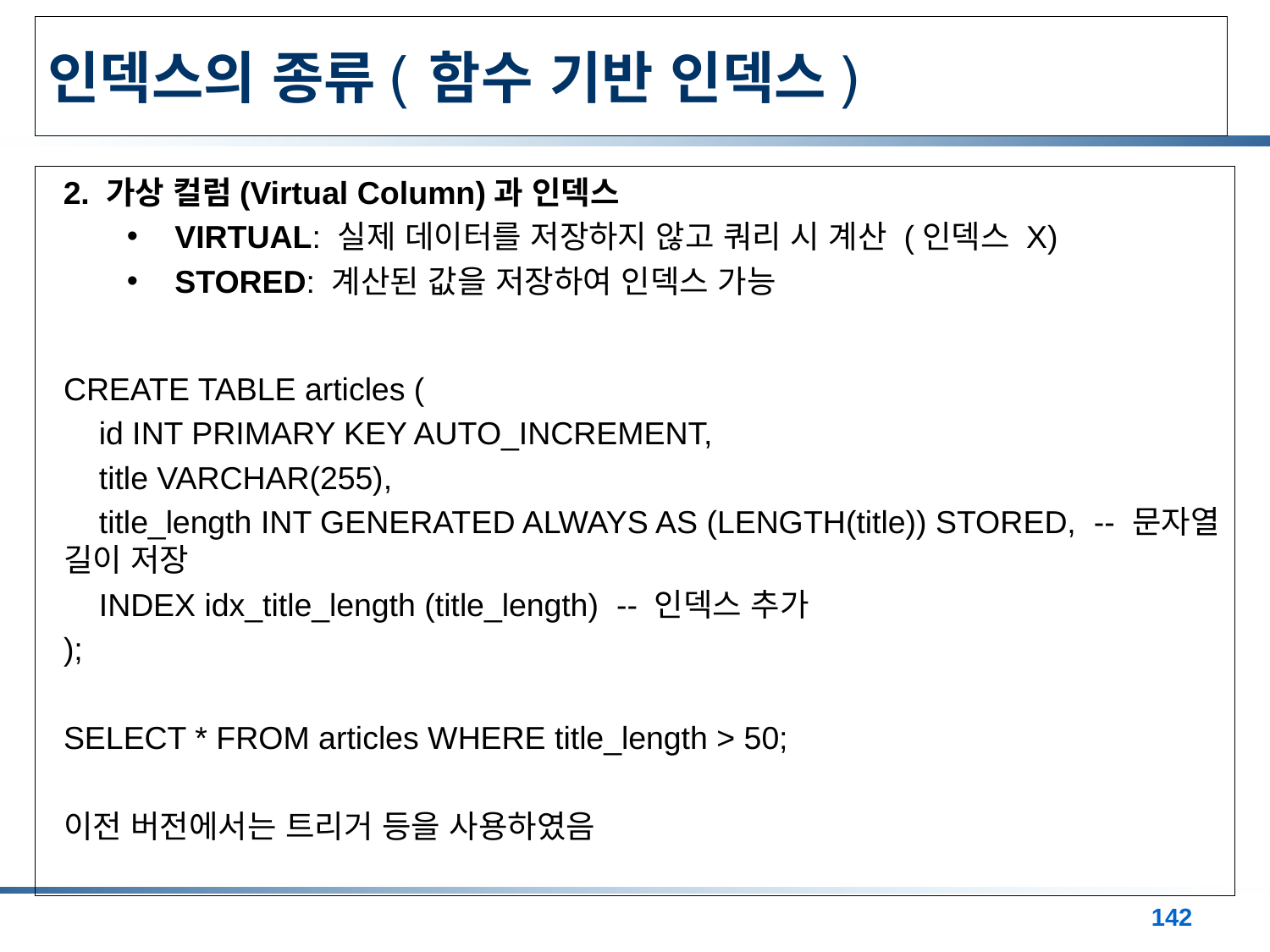

# 인덱스의 종류(함수 기반 인덱스)
2. 가상 컬럼(Virtual Column)과 인덱스
VIRTUAL: 실제 데이터를 저장하지 않고 쿼리 시 계산 (인덱스 X)
STORED: 계산된 값을 저장하여 인덱스 가능

CREATE TABLE articles (
    id INT PRIMARY KEY AUTO_INCREMENT,
    title VARCHAR(255),
    title_length INT GENERATED ALWAYS AS (LENGTH(title)) STORED,  -- 문자열 길이 저장
    INDEX idx_title_length (title_length)  -- 인덱스 추가
);

SELECT * FROM articles WHERE title_length > 50;

이전 버전에서는 트리거 등을 사용하였음